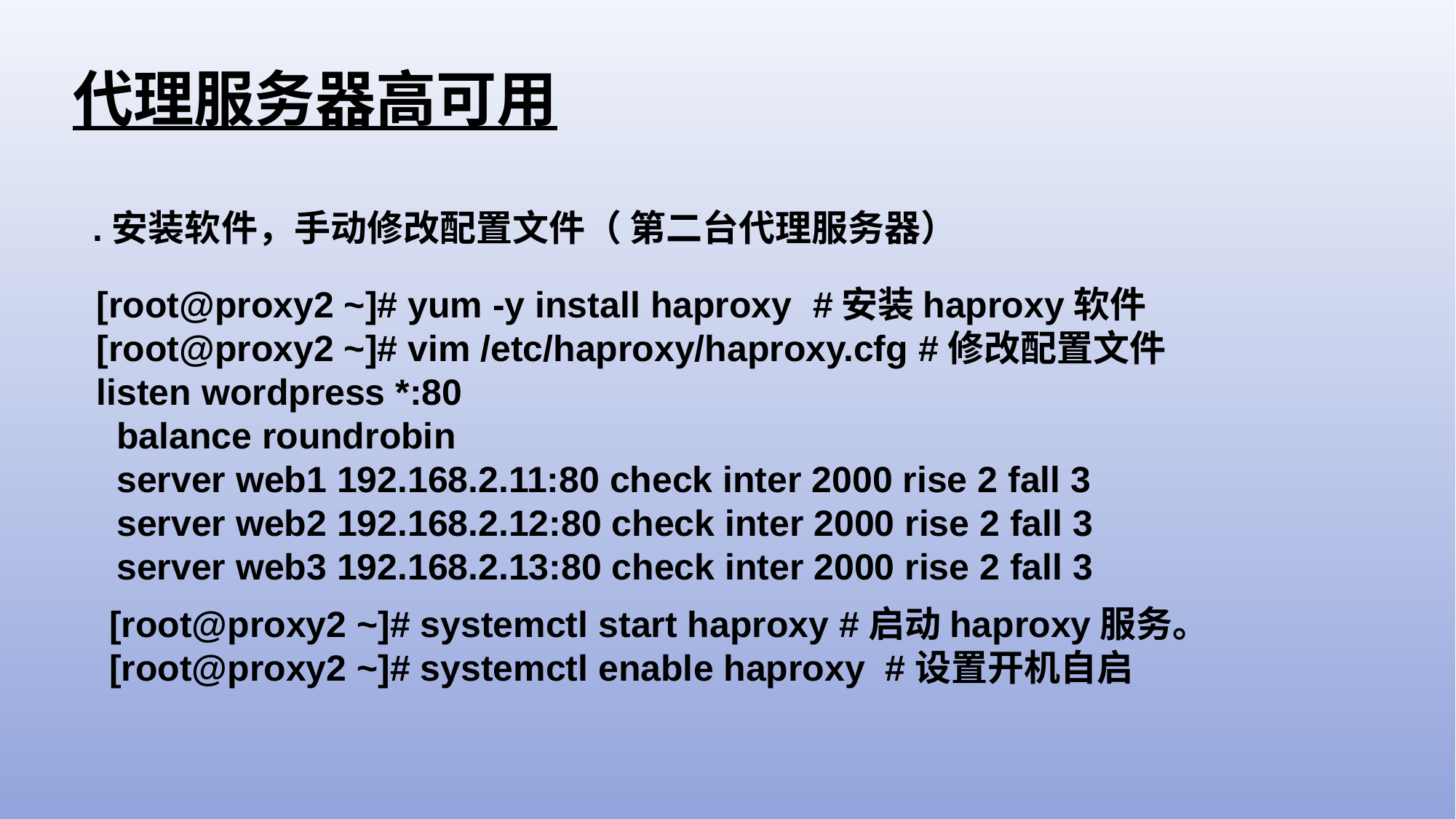

代理服务器高可用
.安装软件，手动修改配置文件（ 第二台代理服务器）
[root@proxy2 ~]# yum -y install haproxy  #安装haproxy软件
[root@proxy2 ~]# vim /etc/haproxy/haproxy.cfg #修改配置文件
listen wordpress *:80
  balance roundrobin
  server web1 192.168.2.11:80 check inter 2000 rise 2 fall 3
  server web2 192.168.2.12:80 check inter 2000 rise 2 fall 3
  server web3 192.168.2.13:80 check inter 2000 rise 2 fall 3
[root@proxy2 ~]# systemctl start haproxy #启动haproxy服务。
[root@proxy2 ~]# systemctl enable haproxy  #设置开机自启